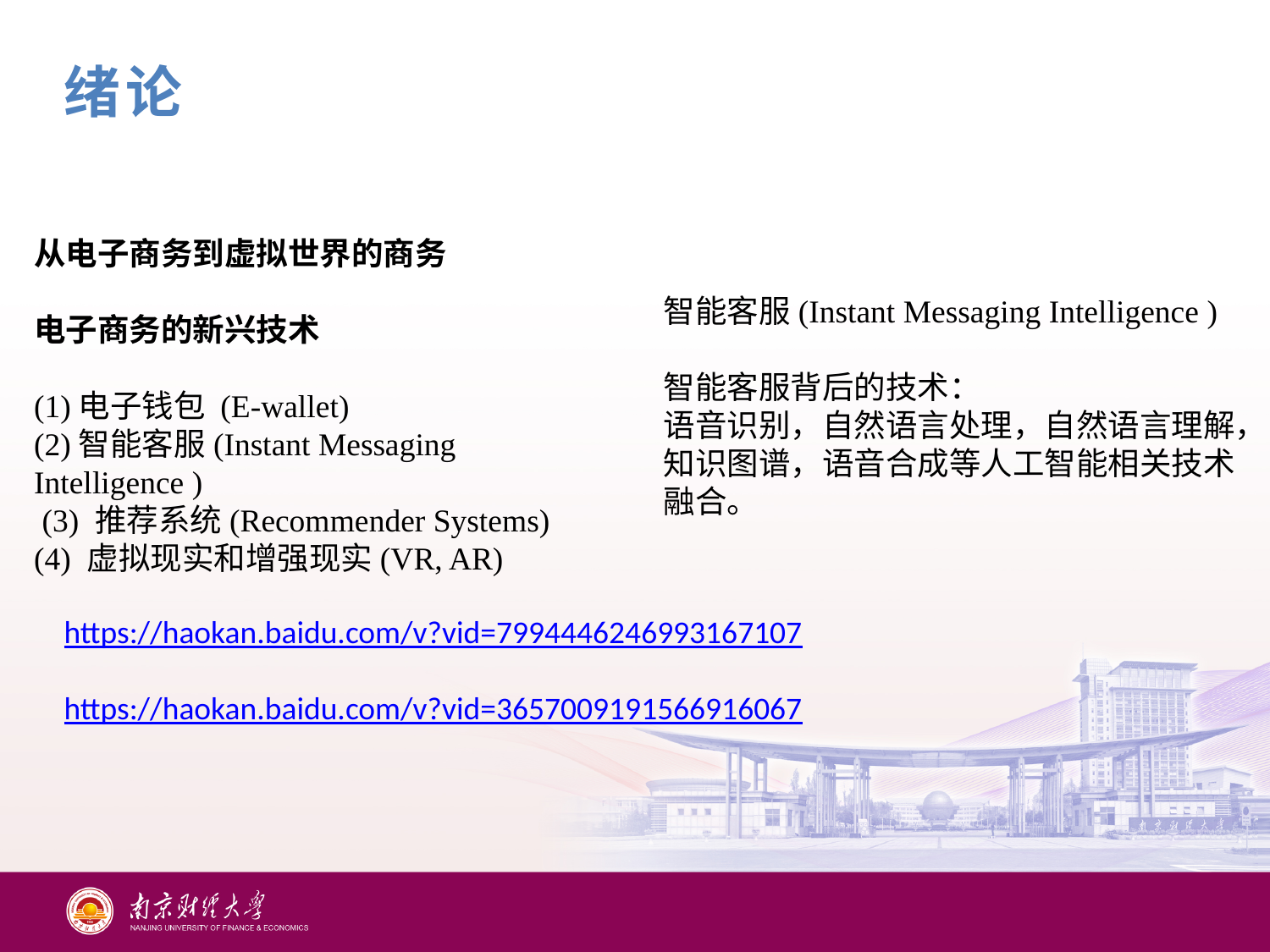

绪论

从电子商务到虚拟世界的商务
电子商务的新兴技术
(1)电子钱包 (E-wallet)
(2)智能客服(Instant Messaging Intelligence )
 (3) 推荐系统(Recommender Systems)
(4) 虚拟现实和增强现实(VR, AR)
智能客服(Instant Messaging Intelligence )

智能客服背后的技术：
语音识别，自然语言处理，自然语言理解，
知识图谱，语音合成等人工智能相关技术融合。
https://haokan.baidu.com/v?vid=7994446246993167107

https://haokan.baidu.com/v?vid=3657009191566916067